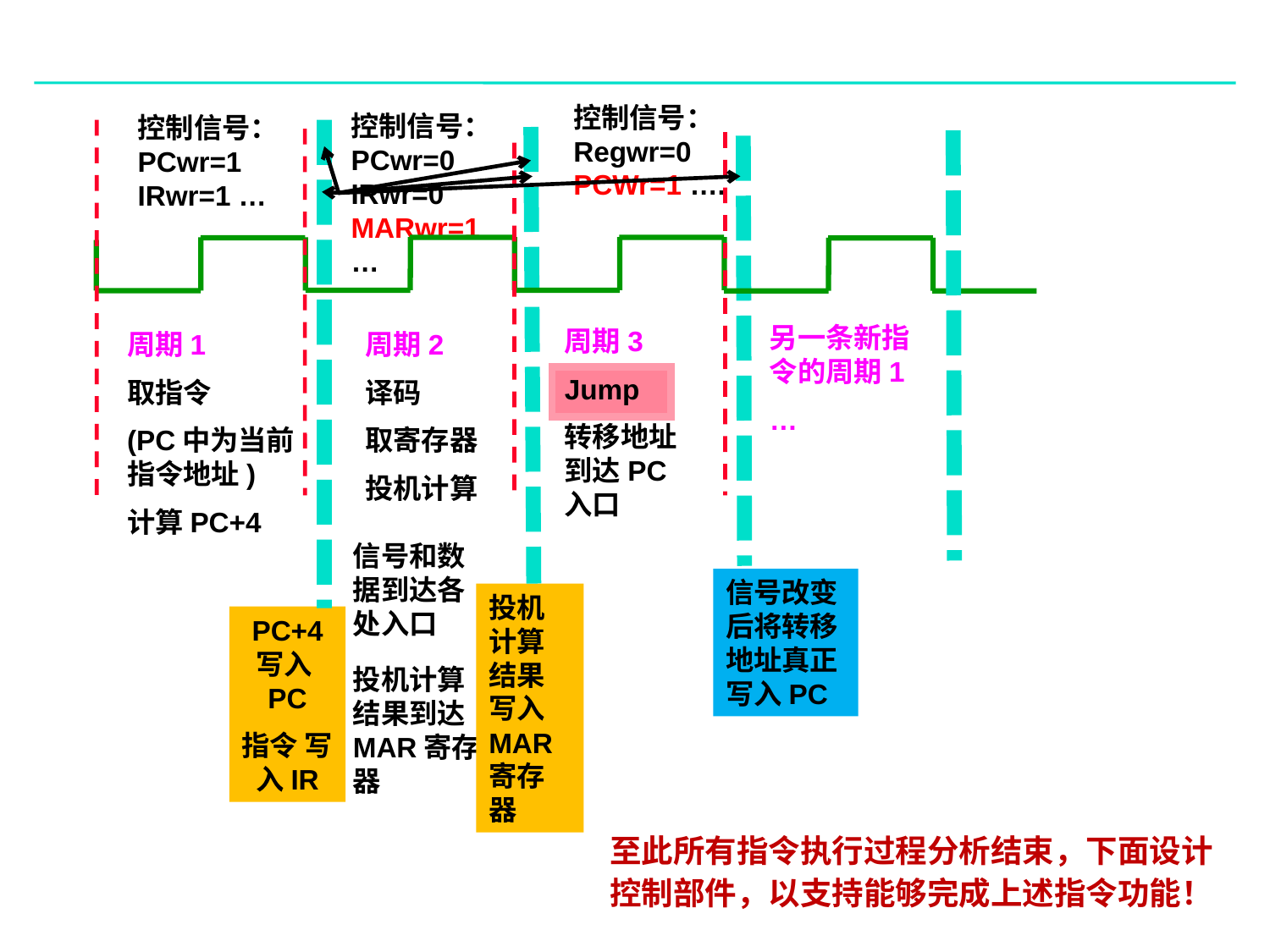

#
控制信号：
Regwr=0
PCWr=1 ….
控制信号：
PCwr=0
IRwr=0
MARwr=1  …
控制信号：
PCwr=1
IRwr=1 …

另一条新指令的周期1
…
周期3
Jump
转移地址到达PC入口
周期1
取指令
(PC中为当前指令地址)
计算PC+4
周期2
译码
取寄存器
投机计算

信号和数据到达各处入口
信号改变后将转移地址真正写入PC
投机计算结果写入MAR寄存器
PC+4 写入PC
指令 写入IR
投机计算结果到达MAR寄存器
至此所有指令执行过程分析结束，下面设计控制部件，以支持能够完成上述指令功能！